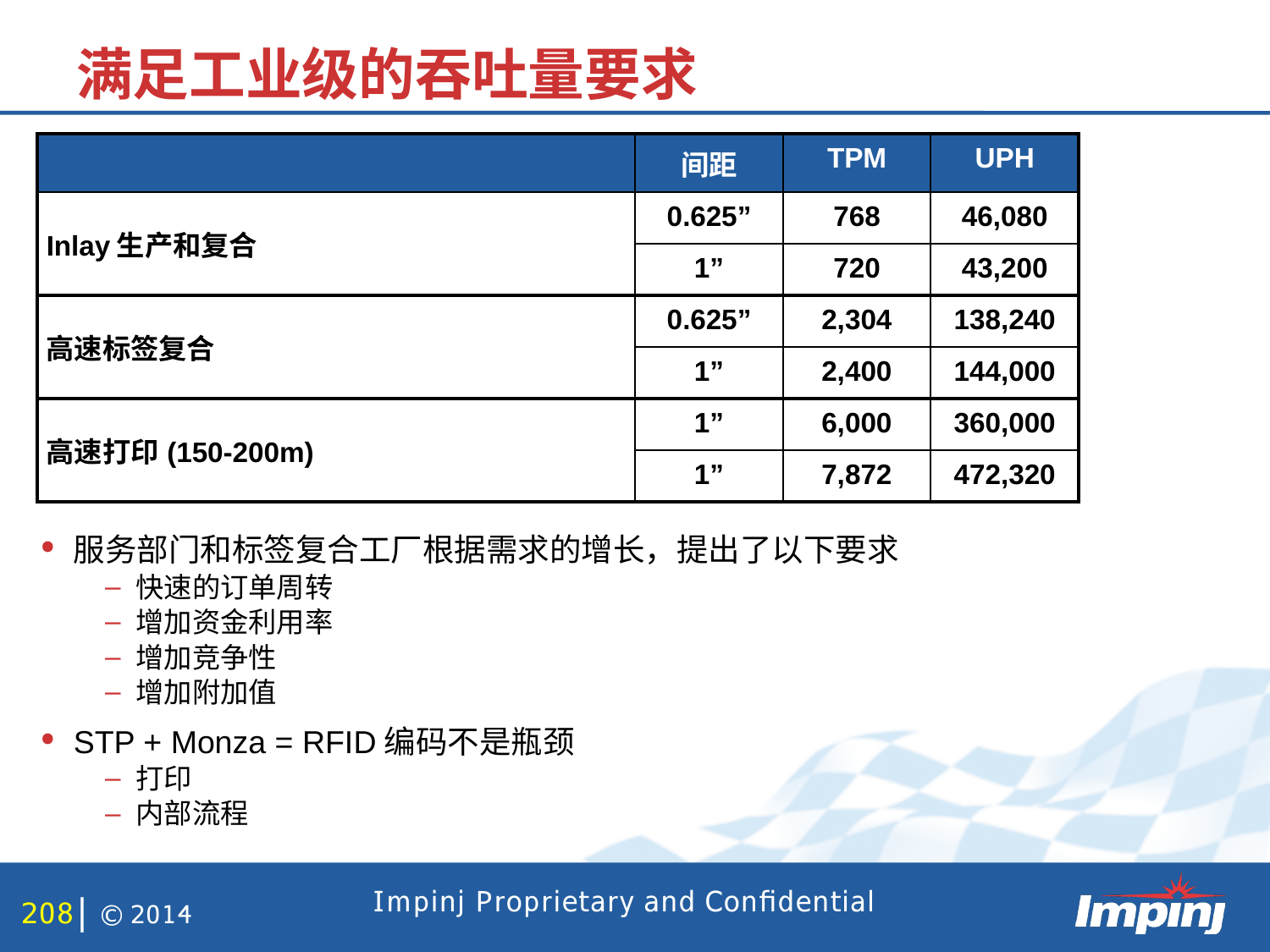

# 满足工业级的吞吐量要求
|  | 间距 | TPM | UPH |
| --- | --- | --- | --- |
| Inlay生产和复合 | 0.625” | 768 | 46,080 |
|  | 1” | 720 | 43,200 |
| 高速标签复合 | 0.625” | 2,304 | 138,240 |
|  | 1” | 2,400 | 144,000 |
| 高速打印(150-200m) | 1” | 6,000 | 360,000 |
|  | 1” | 7,872 | 472,320 |
服务部门和标签复合工厂根据需求的增长，提出了以下要求
快速的订单周转
增加资金利用率
增加竞争性
增加附加值
STP + Monza = RFID编码不是瓶颈
打印
内部流程